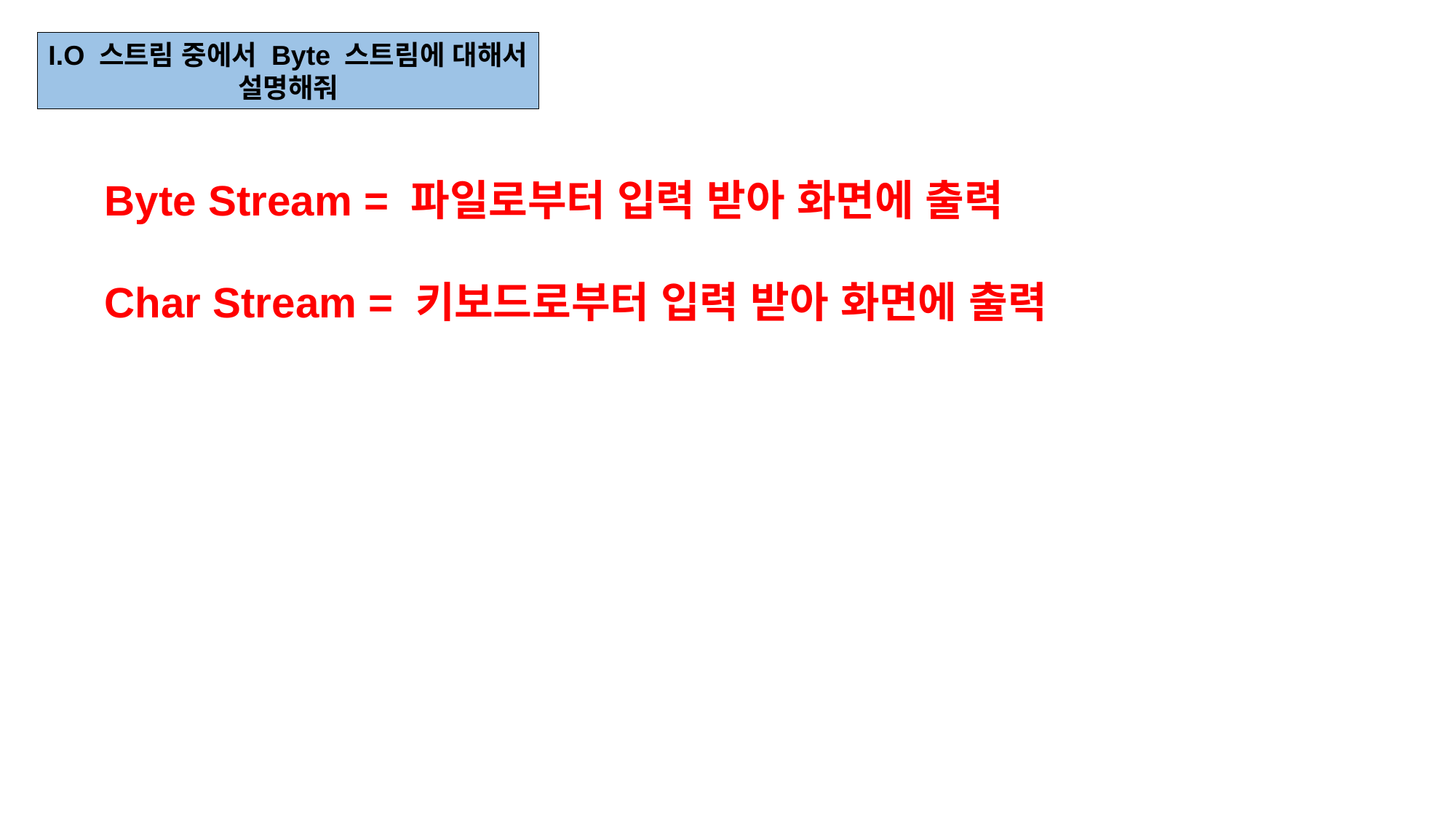

I.O 스트림 중에서 Byte 스트림에 대해서
설명해줘
Byte Stream = 파일로부터 입력 받아 화면에 출력

Char Stream = 키보드로부터 입력 받아 화면에 출력